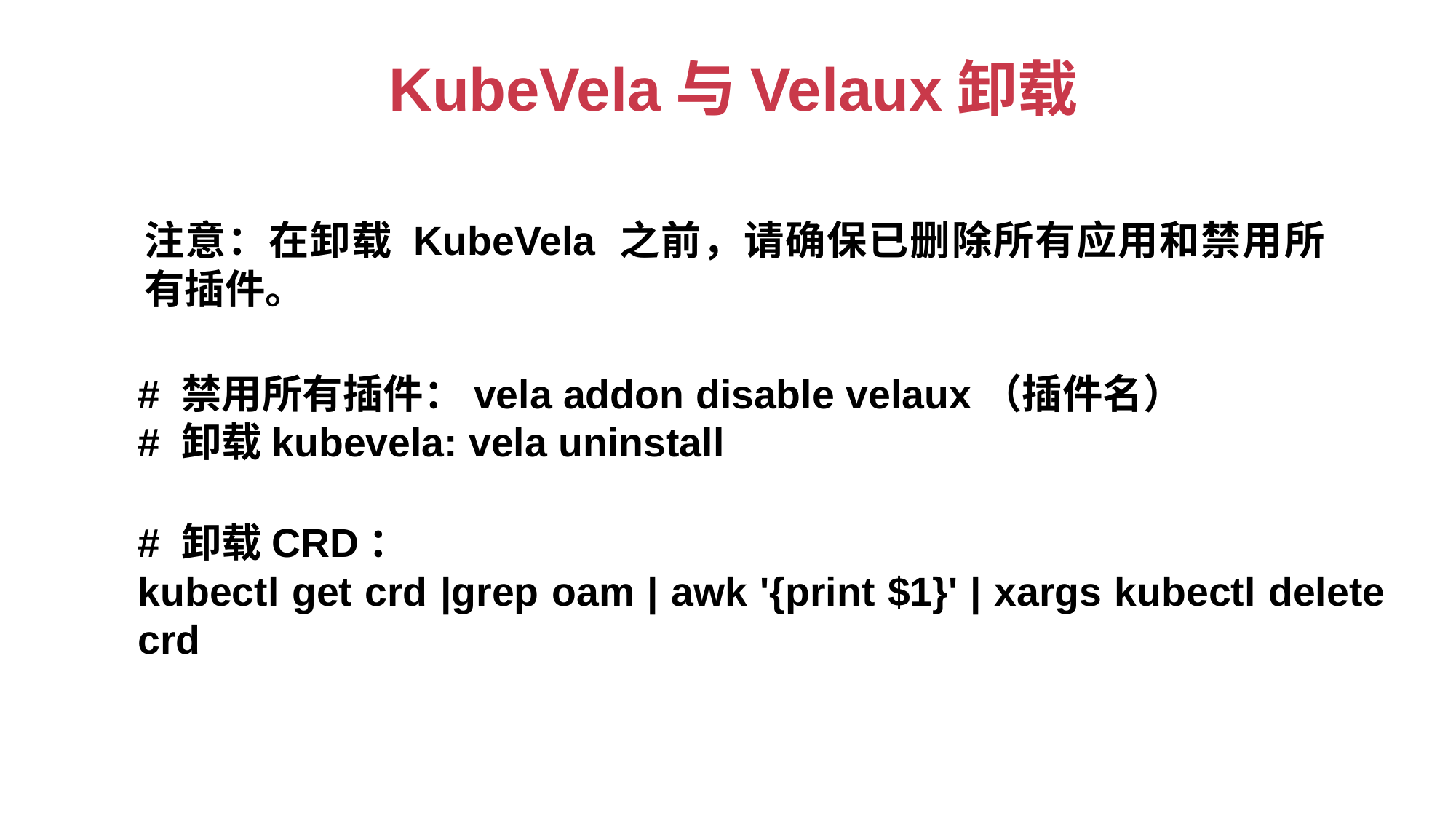

KubeVela与Velaux卸载
注意：在卸载 KubeVela 之前，请确保已删除所有应用和禁用所有插件。
# 禁用所有插件：vela addon disable velaux（插件名）
# 卸载kubevela: vela uninstall

# 卸载CRD：
kubectl get crd |grep oam | awk '{print $1}' | xargs kubectl delete crd